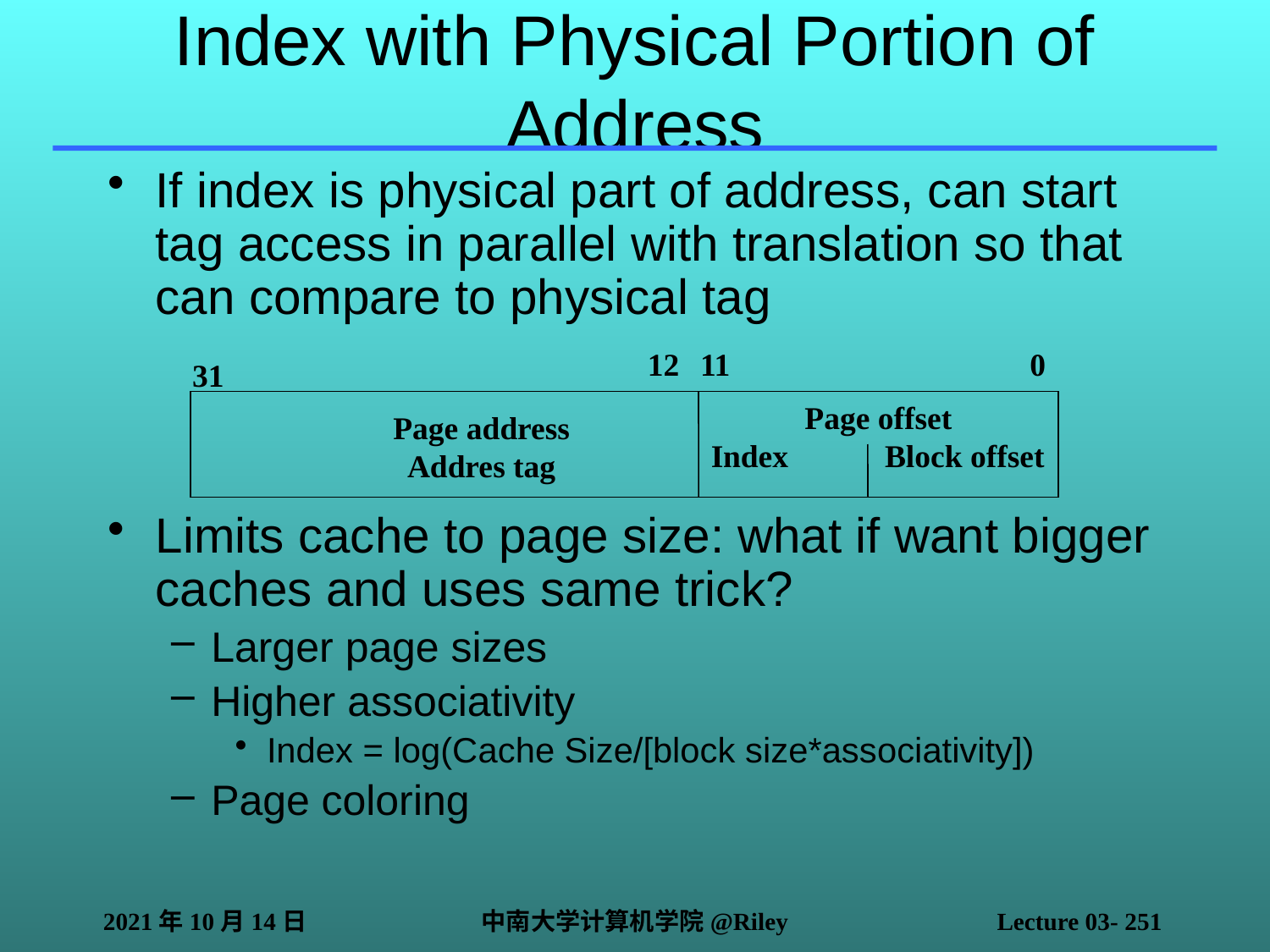

# Index with Physical Portion of Address

If index is physical part of address, can start tag access in parallel with translation so that can compare to physical tag

Limits cache to page size: what if want bigger caches and uses same trick?
Larger page sizes
Higher associativity
Index = log(Cache Size/[block size*associativity])
Page coloring
12
11
0
31

Page offset
Index            Block offset
Page address
Addres tag

2021年10月14日
中南大学计算机学院@Riley
Lecture 03- 251